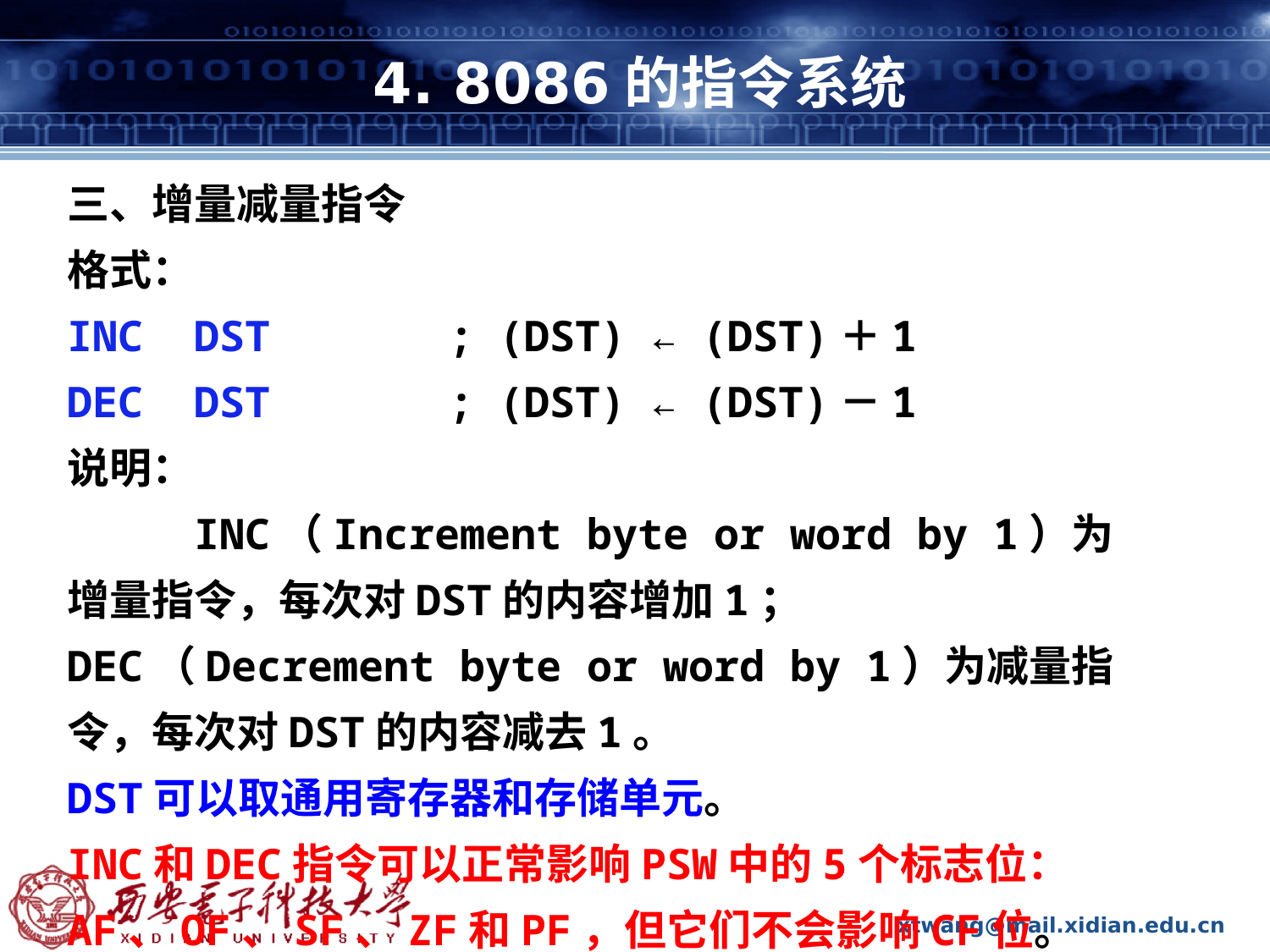

# 4. 8086的指令系统
三、增量减量指令
格式：
INC  DST   	; (DST) ← (DST)＋1
DEC  DST  	; (DST) ← (DST)－1
说明：
	INC（Increment byte or word by 1）为增量指令，每次对DST的内容增加1；DEC（Decrement byte or word by 1）为减量指令，每次对DST的内容减去1。
DST可以取通用寄存器和存储单元。
INC和DEC指令可以正常影响PSW中的5个标志位：AF、OF、SF、ZF和PF，但它们不会影响CF位。